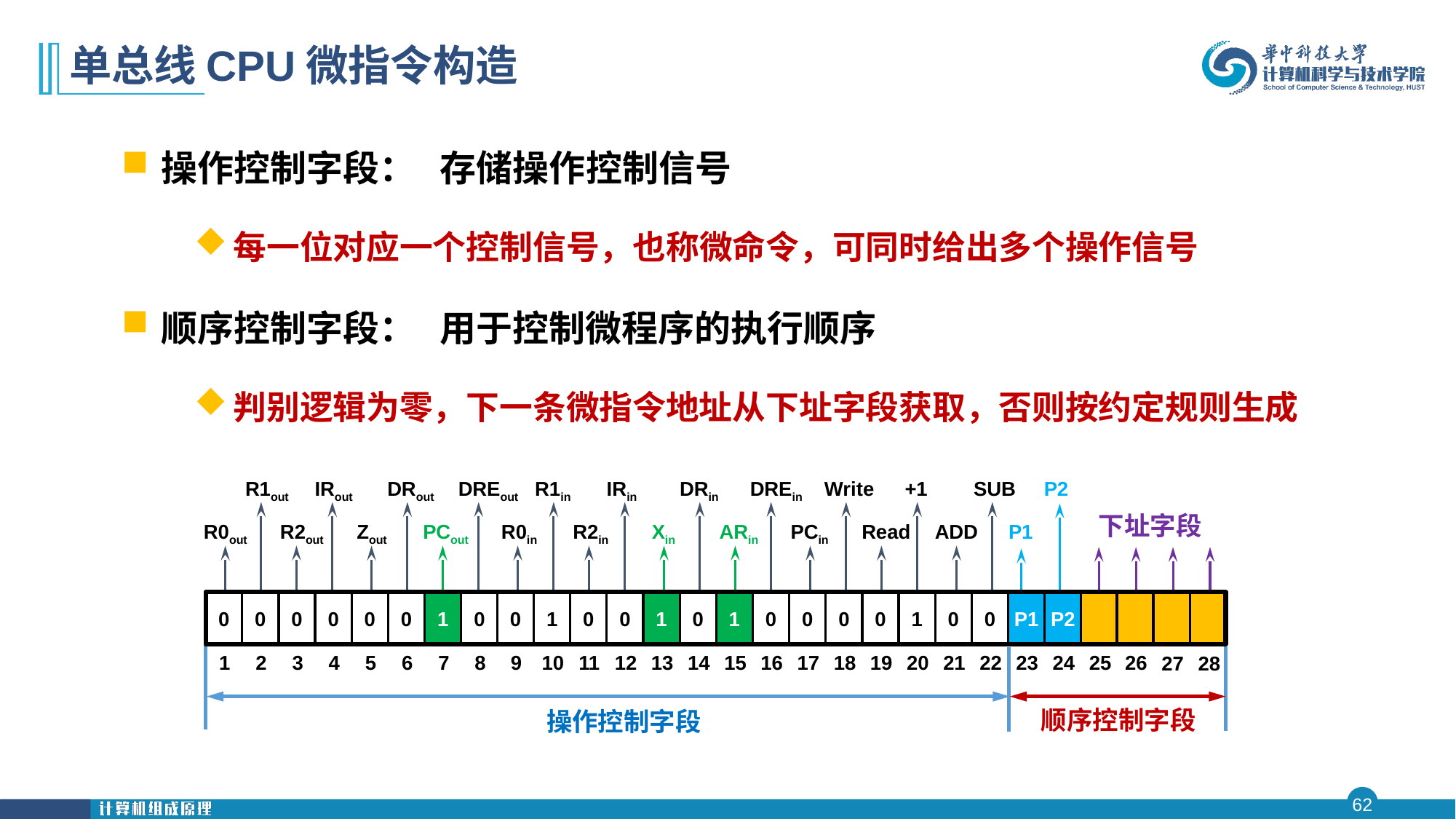

# 单总线CPU微指令构造
操作控制字段：   存储操作控制信号
每一位对应一个控制信号，也称微命令，可同时给出多个操作信号
顺序控制字段：   用于控制微程序的执行顺序
判别逻辑为零，下一条微指令地址从下址字段获取，否则按约定规则生成
R1out
IRout
DRout
DREout
R1in
IRin
DRin
DREin
Write
+1
SUB
R0out
R2out
Zout
PCout
R0in
R2in
Xin
ARin
PCin
Read
ADD
P2
P1
下址字段

0
0
0
0
0
0
1
0
0
1
0
0
1
0
1
0
0
0
0
1
0
0
P1
P2

1
2
3
4
5
6
7
8
9
10
11
12
13
14
15
16
17
18
19
20
21
22
23
24
25
26
27
28
操作控制字段
顺序控制字段